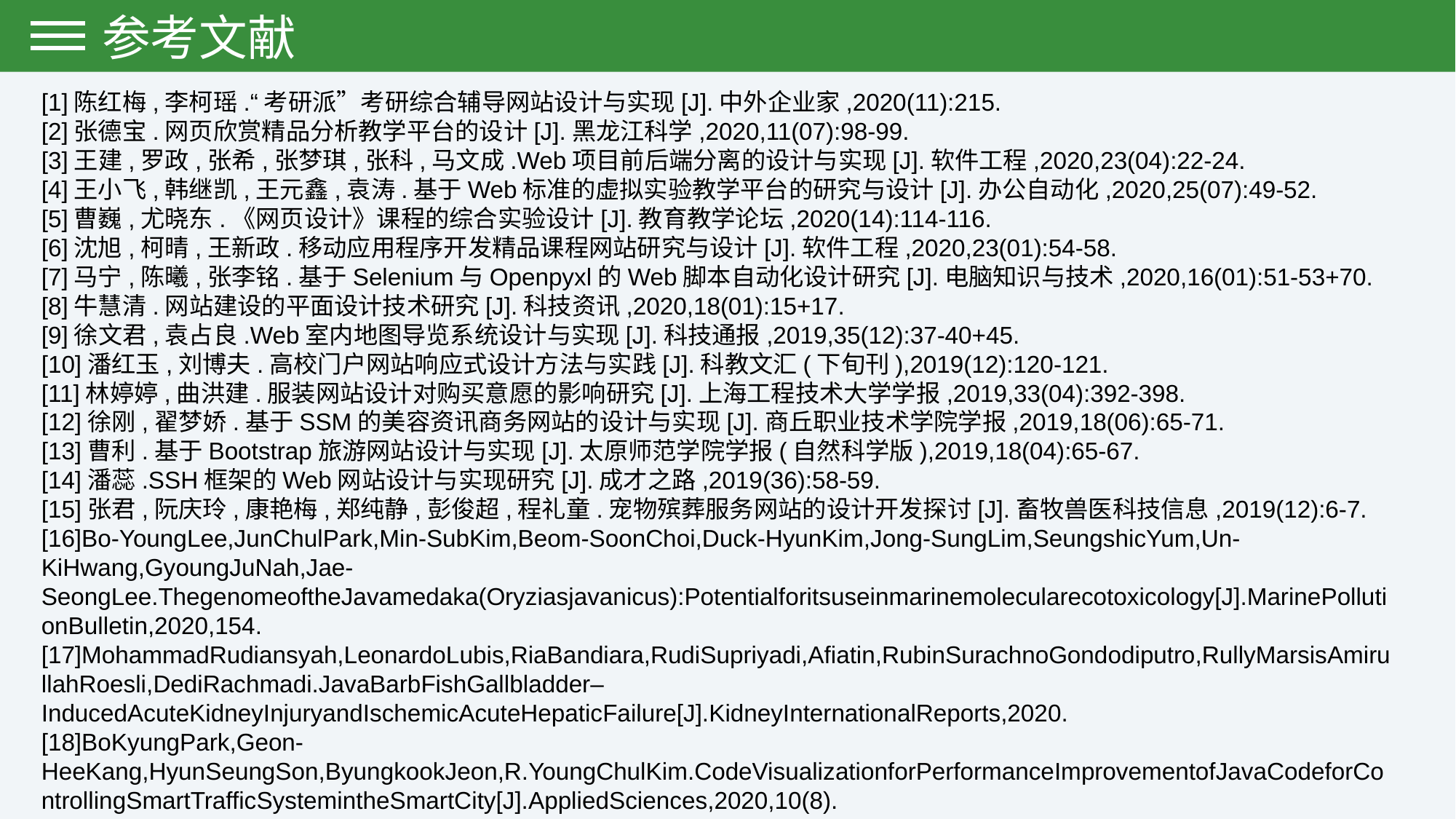

参考文献
[1]陈红梅,李柯瑶.“考研派”考研综合辅导网站设计与实现[J].中外企业家,2020(11):215.
[2]张德宝.网页欣赏精品分析教学平台的设计[J].黑龙江科学,2020,11(07):98-99.
[3]王建,罗政,张希,张梦琪,张科,马文成.Web项目前后端分离的设计与实现[J].软件工程,2020,23(04):22-24.
[4]王小飞,韩继凯,王元鑫,袁涛.基于Web标准的虚拟实验教学平台的研究与设计[J].办公自动化,2020,25(07):49-52.
[5]曹巍,尤晓东.《网页设计》课程的综合实验设计[J].教育教学论坛,2020(14):114-116.
[6]沈旭,柯晴,王新政.移动应用程序开发精品课程网站研究与设计[J].软件工程,2020,23(01):54-58.
[7]马宁,陈曦,张李铭.基于Selenium与Openpyxl的Web脚本自动化设计研究[J].电脑知识与技术,2020,16(01):51-53+70.
[8]牛慧清.网站建设的平面设计技术研究[J].科技资讯,2020,18(01):15+17.
[9]徐文君,袁占良.Web室内地图导览系统设计与实现[J].科技通报,2019,35(12):37-40+45.
[10]潘红玉,刘博夫.高校门户网站响应式设计方法与实践[J].科教文汇(下旬刊),2019(12):120-121.
[11]林婷婷,曲洪建.服装网站设计对购买意愿的影响研究[J].上海工程技术大学学报,2019,33(04):392-398.
[12]徐刚,翟梦娇.基于SSM的美容资讯商务网站的设计与实现[J].商丘职业技术学院学报,2019,18(06):65-71.
[13]曹利.基于Bootstrap旅游网站设计与实现[J].太原师范学院学报(自然科学版),2019,18(04):65-67.
[14]潘蕊.SSH框架的Web网站设计与实现研究[J].成才之路,2019(36):58-59.
[15]张君,阮庆玲,康艳梅,郑纯静,彭俊超,程礼童.宠物殡葬服务网站的设计开发探讨[J].畜牧兽医科技信息,2019(12):6-7.
[16]Bo-YoungLee,JunChulPark,Min-SubKim,Beom-SoonChoi,Duck-HyunKim,Jong-SungLim,SeungshicYum,Un-KiHwang,GyoungJuNah,Jae-SeongLee.ThegenomeoftheJavamedaka(Oryziasjavanicus):Potentialforitsuseinmarinemolecularecotoxicology[J].MarinePollutionBulletin,2020,154.
[17]MohammadRudiansyah,LeonardoLubis,RiaBandiara,RudiSupriyadi,Afiatin,RubinSurachnoGondodiputro,RullyMarsisAmirullahRoesli,DediRachmadi.JavaBarbFishGallbladder–InducedAcuteKidneyInjuryandIschemicAcuteHepaticFailure[J].KidneyInternationalReports,2020.
[18]BoKyungPark,Geon-HeeKang,HyunSeungSon,ByungkookJeon,R.YoungChulKim.CodeVisualizationforPerformanceImprovementofJavaCodeforControllingSmartTrafficSystemintheSmartCity[J].AppliedSciences,2020,10(8).